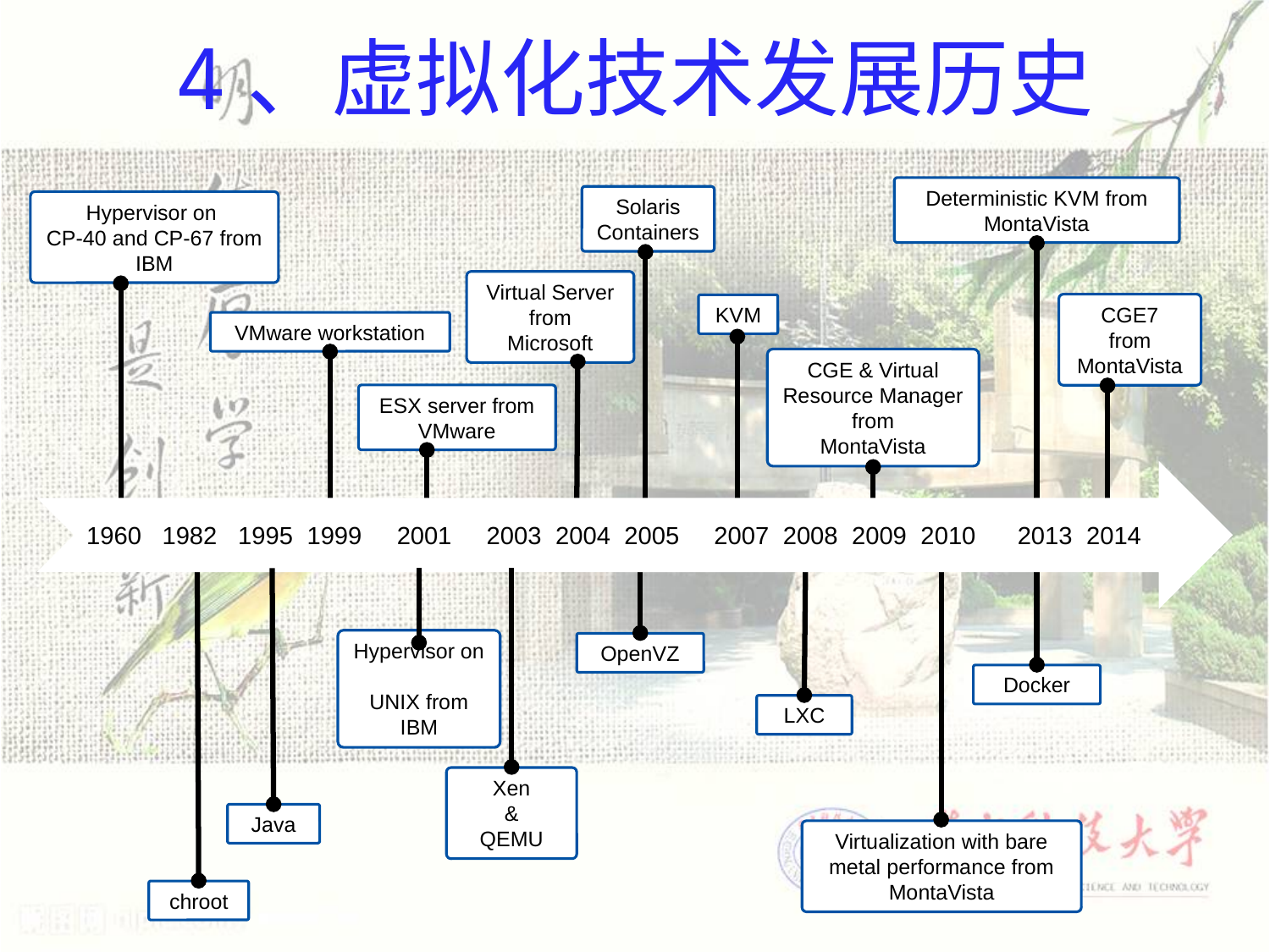

# 4、虚拟化技术发展历史
Deterministic KVM from
MontaVista
Solaris Containers
Hypervisor on
CP-40 and CP-67 from
IBM
Virtual Server from
Microsoft
CGE7
from MontaVista
KVM
VMware workstation
CGE & Virtual Resource Manager from
MontaVista
ESX server from
VMware
1960   1982   1995  1999     2001     2003  2004  2005     2007  2008  2009  2010      2013  2014
OpenVZ
Hypervisor on
UNIX from
IBM
Docker
LXC
Xen
&
QEMU
Virtualization with bare metal performance from
MontaVista
chroot
Java